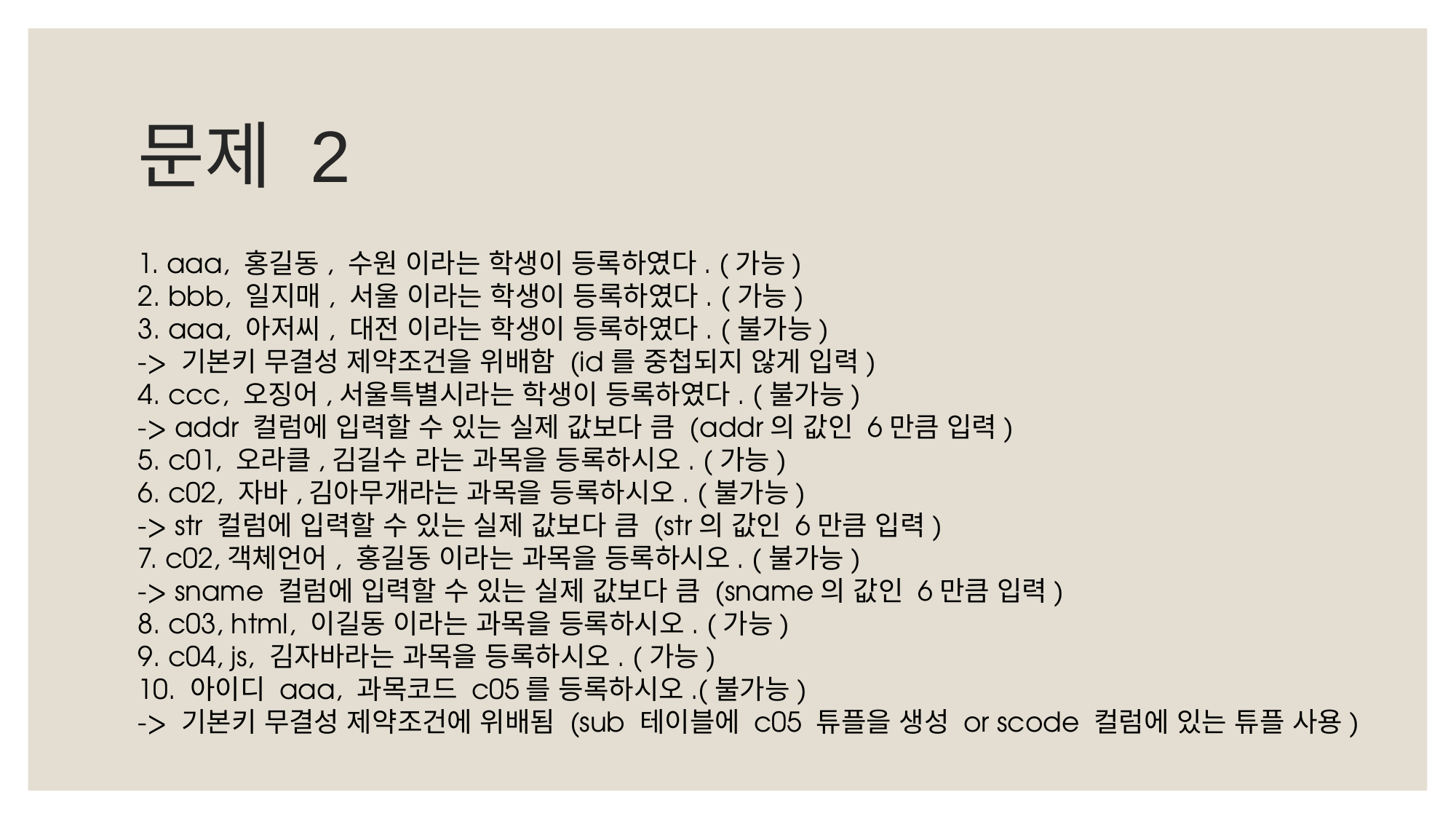

# 문제 2
1. aaa, 홍길동, 수원 이라는 학생이 등록하였다. (가능)
2. bbb, 일지매, 서울 이라는 학생이 등록하였다. (가능)
3. aaa, 아저씨, 대전 이라는 학생이 등록하였다. (불가능)
-> 기본키 무결성 제약조건을 위배함 (id를 중첩되지 않게 입력)
4. ccc, 오징어,서울특별시라는 학생이 등록하였다. (불가능)
-> addr 컬럼에 입력할 수 있는 실제 값보다 큼 (addr의 값인 6만큼 입력)
5. c01, 오라클,김길수 라는 과목을 등록하시오. (가능)
6. c02, 자바,김아무개라는 과목을 등록하시오. (불가능)
-> str 컬럼에 입력할 수 있는 실제 값보다 큼 (str의 값인 6만큼 입력)
7. c02,객체언어, 홍길동 이라는 과목을 등록하시오. (불가능)
-> sname 컬럼에 입력할 수 있는 실제 값보다 큼 (sname의 값인 6만큼 입력)
8. c03, html, 이길동 이라는 과목을 등록하시오. (가능)
9. c04, js, 김자바라는 과목을 등록하시오. (가능)
10. 아이디 aaa, 과목코드 c05를 등록하시오.(불가능)
-> 기본키 무결성 제약조건에 위배됨 (sub 테이블에 c05 튜플을 생성 or scode 컬럼에 있는 튜플 사용)